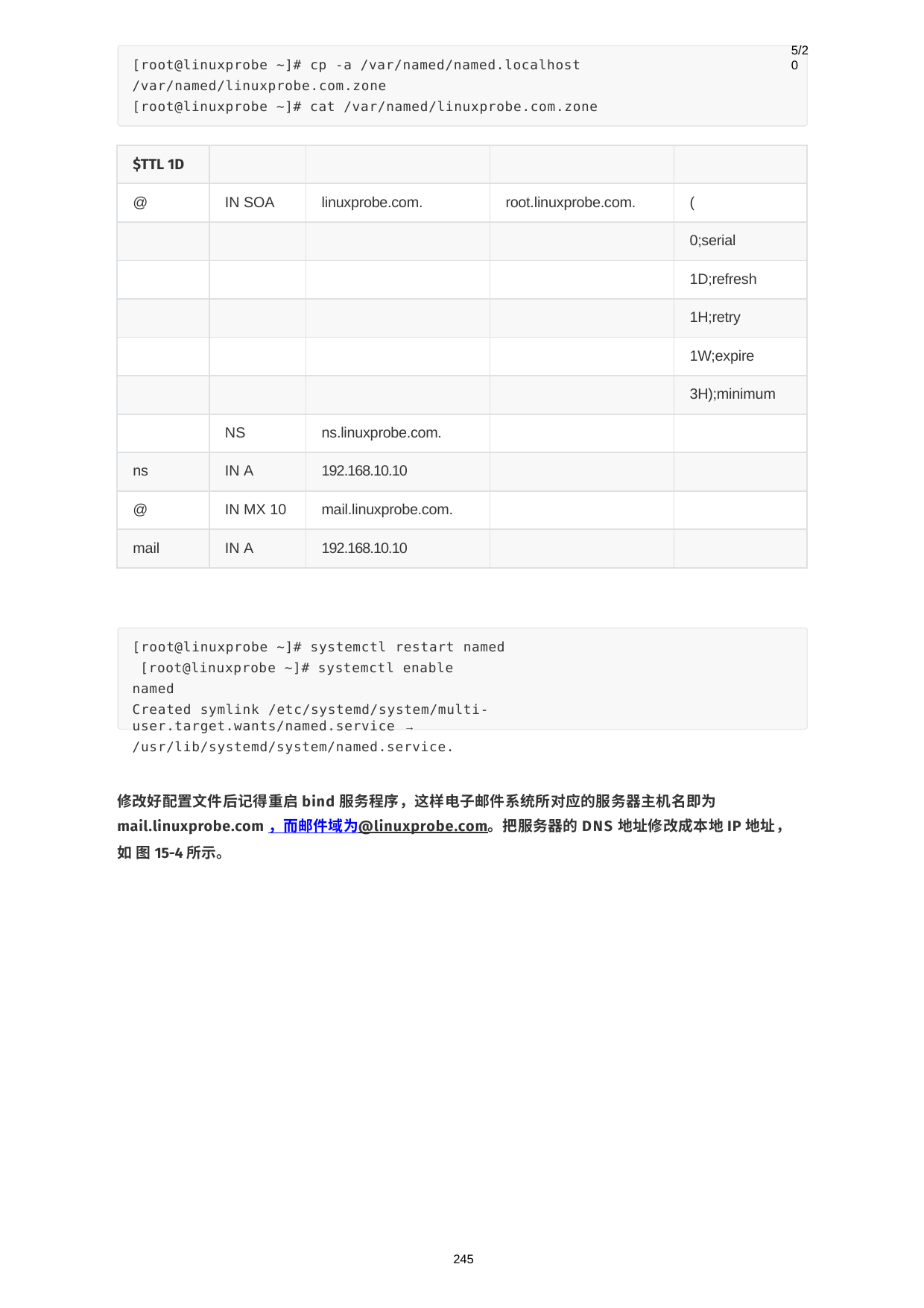

5/20

[root@linuxprobe ~]# cp -a /var/named/named.localhost
/var/named/linuxprobe.com.zone
[root@linuxprobe ~]# cat /var/named/linuxprobe.com.zone
| $TTL 1D |  |  |  |  |
| --- | --- | --- | --- | --- |
| @ | IN SOA | linuxprobe.com. | root.linuxprobe.com. | ( |
|  |  |  |  | 0;serial |
|  |  |  |  | 1D;refresh |
|  |  |  |  | 1H;retry |
|  |  |  |  | 1W;expire |
|  |  |  |  | 3H);minimum |
|  | NS | ns.linuxprobe.com. |  |  |
| ns | IN A | 192.168.10.10 |  |  |
| @ | IN MX 10 | mail.linuxprobe.com. |  |  |
| mail | IN A | 192.168.10.10 |  |  |

[root@linuxprobe ~]# systemctl restart named  [root@linuxprobe ~]# systemctl enable	named
Created symlink /etc/systemd/system/multi-user.target.wants/named.service →
/usr/lib/systemd/system/named.service.

修改好配置文件后记得重启bind服务程序，这样电子邮件系统所对应的服务器主机名即为 mail.linuxprobe.com，而邮件域为@linuxprobe.com。把服务器的DNS地址修改成本地IP地址，如 图15-4所示。
245